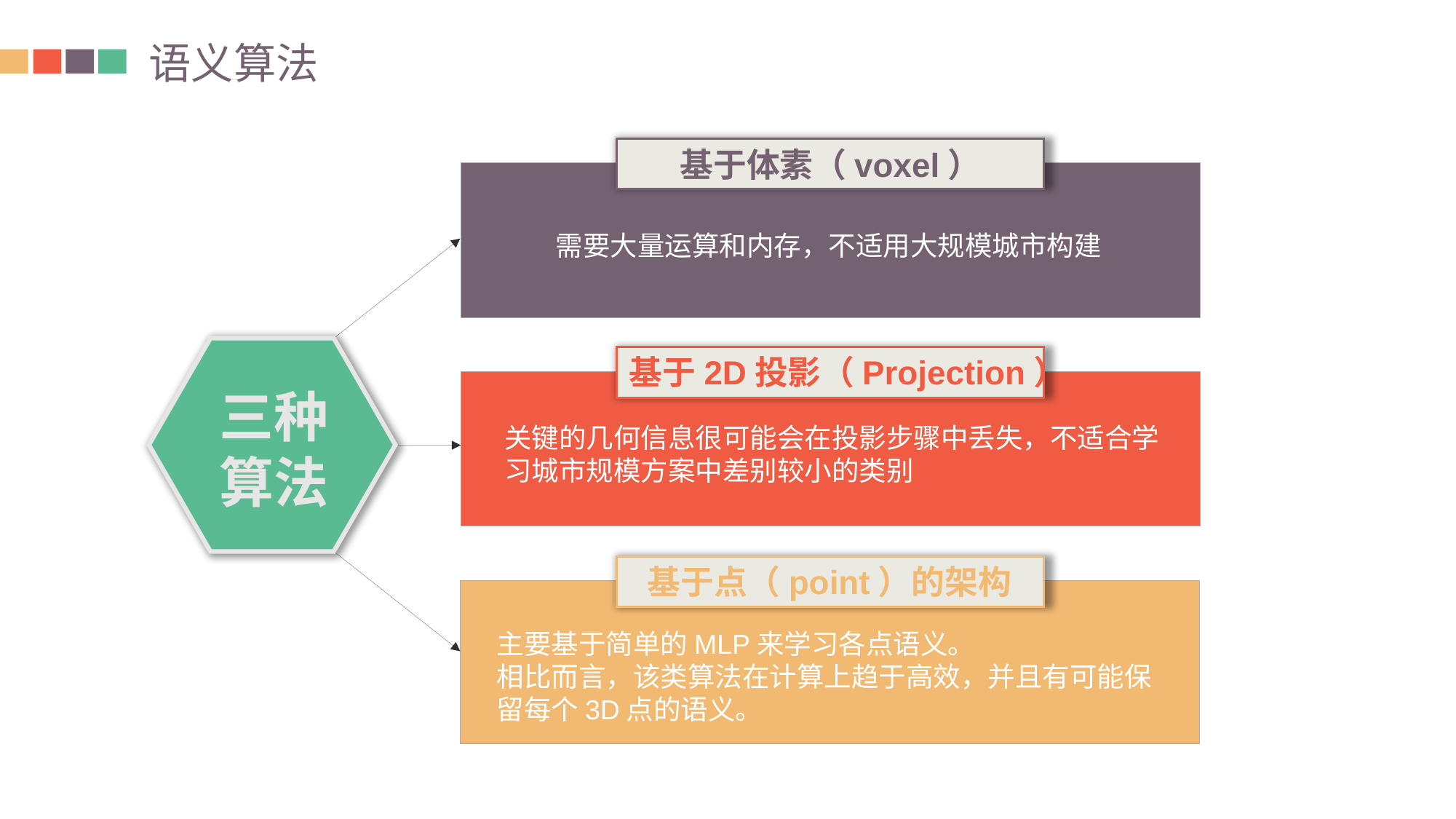

语义算法

基于体素（voxel）

 需要大量运算和内存，不适用大规模城市构建

三种算法
基于2D投影（Projection）

关键的几何信息很可能会在投影步骤中丢失，不适合学习城市规模方案中差别较小的类别

基于点（point）的架构

主要基于简单的MLP来学习各点语义。
相比而言，该类算法在计算上趋于高效，并且有可能保留每个3D点的语义。